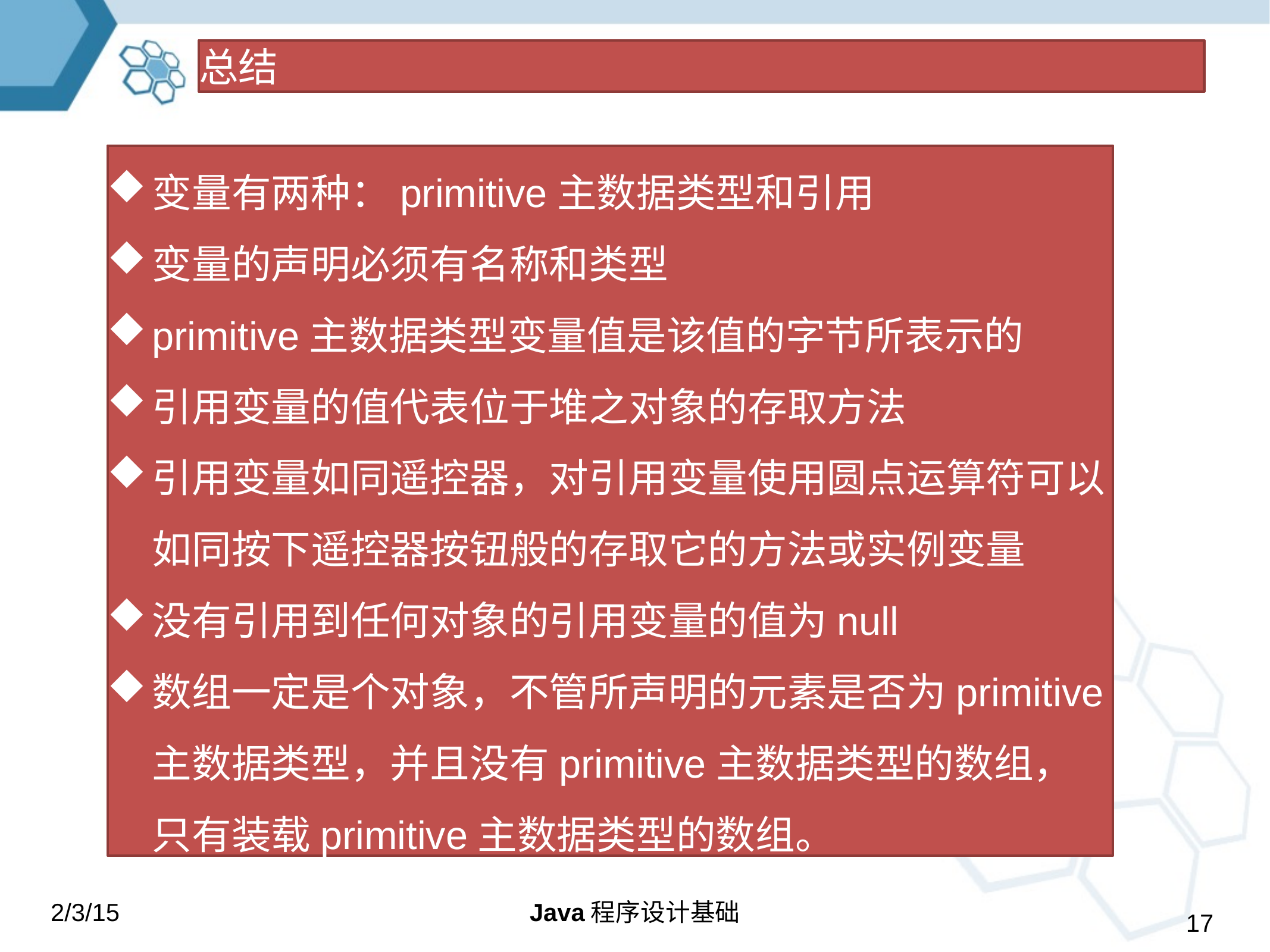

总结
变量有两种：primitive主数据类型和引用
变量的声明必须有名称和类型
primitive主数据类型变量值是该值的字节所表示的
引用变量的值代表位于堆之对象的存取方法
引用变量如同遥控器，对引用变量使用圆点运算符可以如同按下遥控器按钮般的存取它的方法或实例变量
没有引用到任何对象的引用变量的值为null
数组一定是个对象，不管所声明的元素是否为primitive主数据类型，并且没有primitive主数据类型的数组，只有装载primitive主数据类型的数组。
2/3/15
Java程序设计基础
17